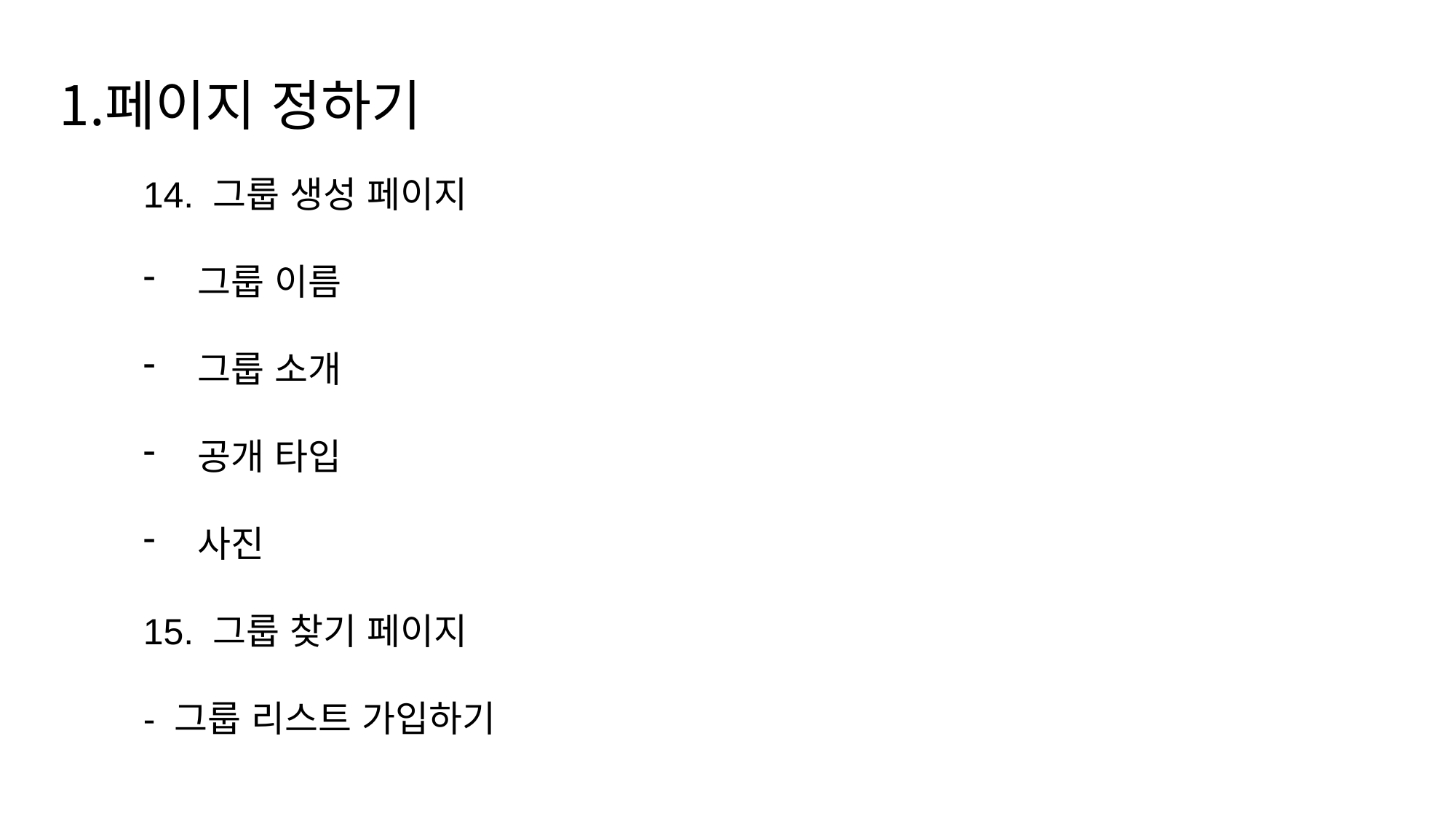

페이지 정하기
14. 그룹 생성 페이지
그룹 이름
그룹 소개
공개 타입
사진
15. 그룹 찾기 페이지
- 그룹 리스트 가입하기